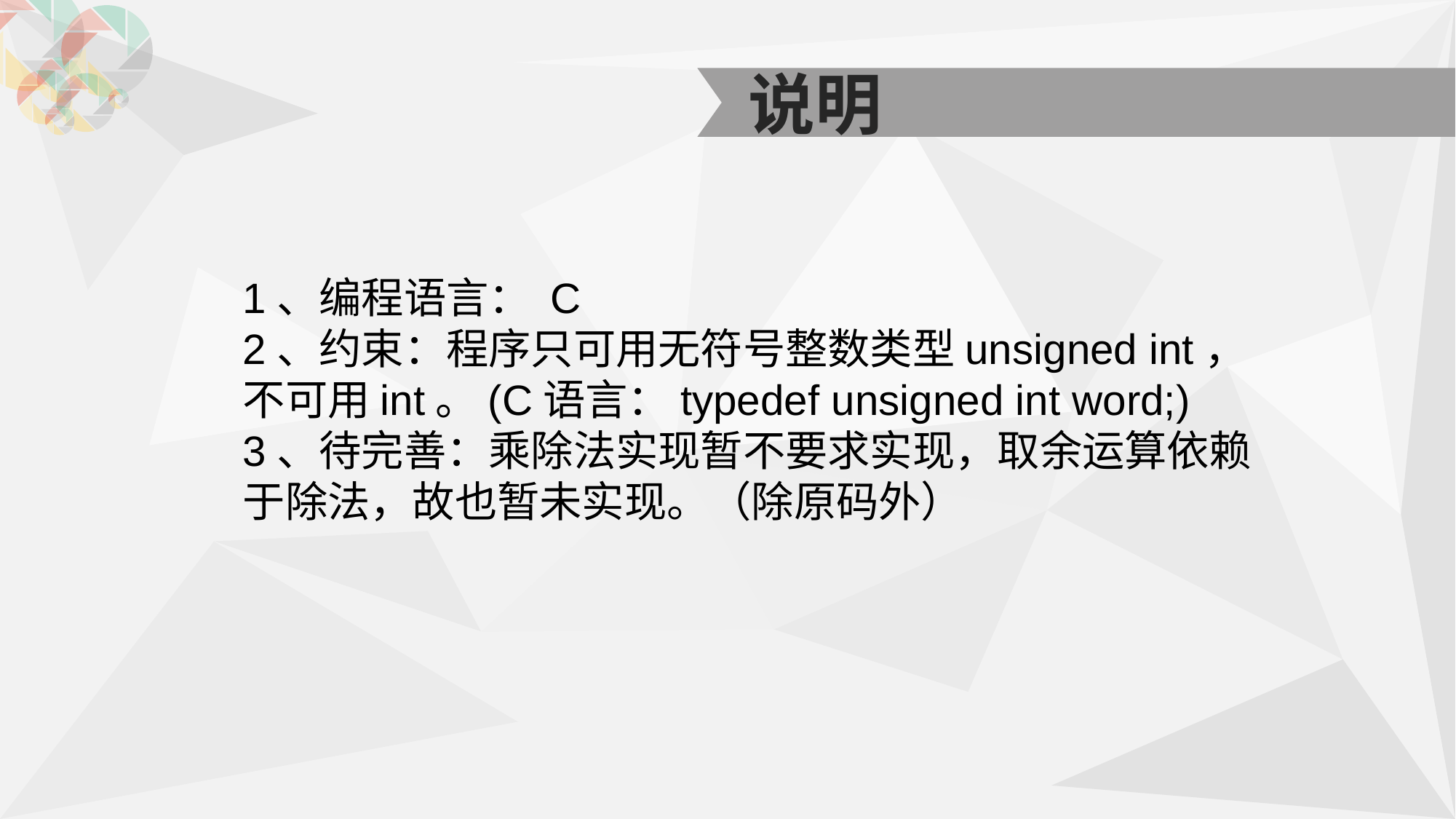

说明

1、编程语言： C
2、约束：程序只可用无符号整数类型unsigned int，
不可用int。(C语言：typedef unsigned int word;)
3、待完善：乘除法实现暂不要求实现，取余运算依赖
于除法，故也暂未实现。（除原码外）